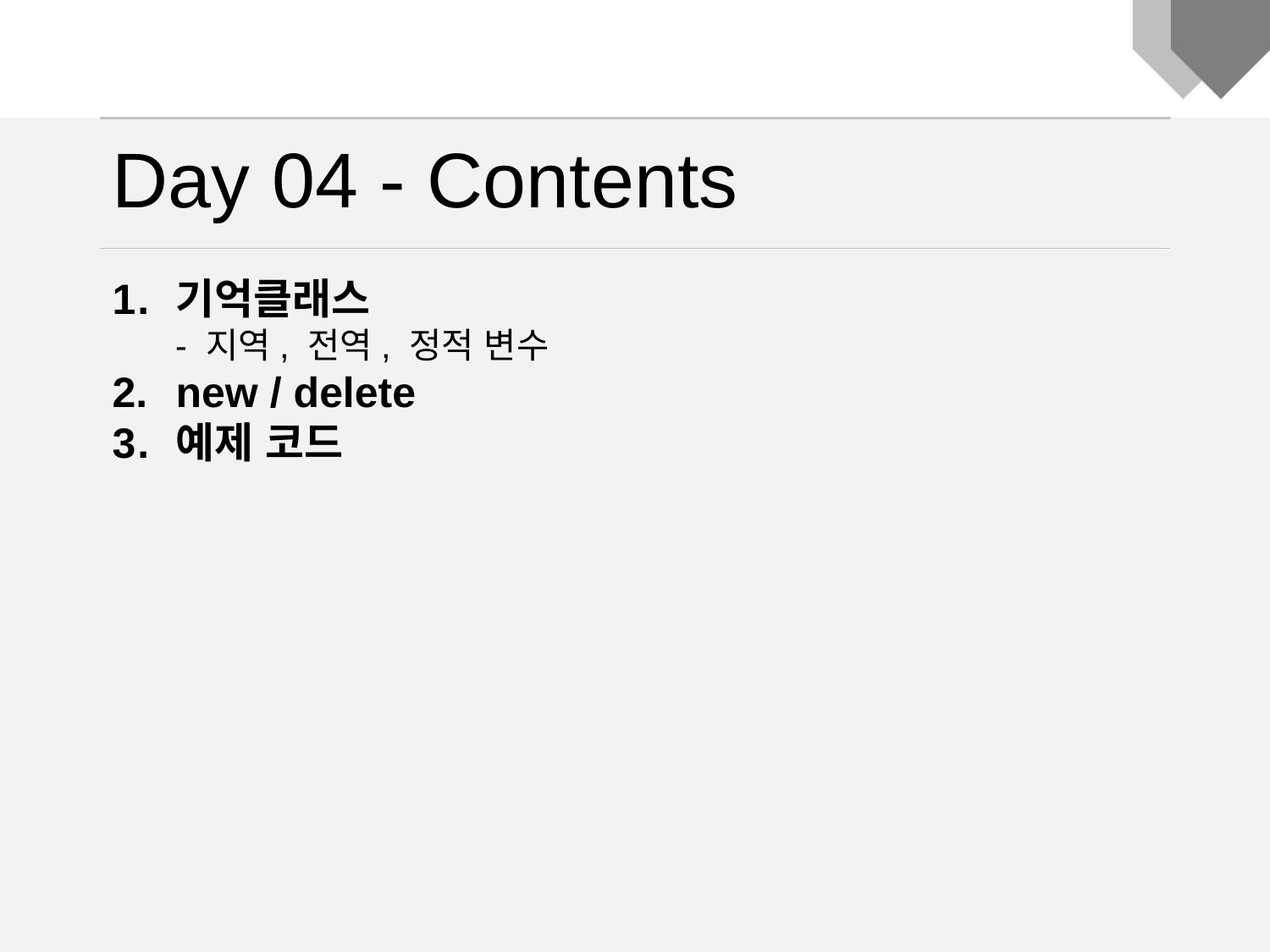

Day 04 - Contents
기억클래스
- 지역, 전역, 정적 변수
new / delete
예제 코드